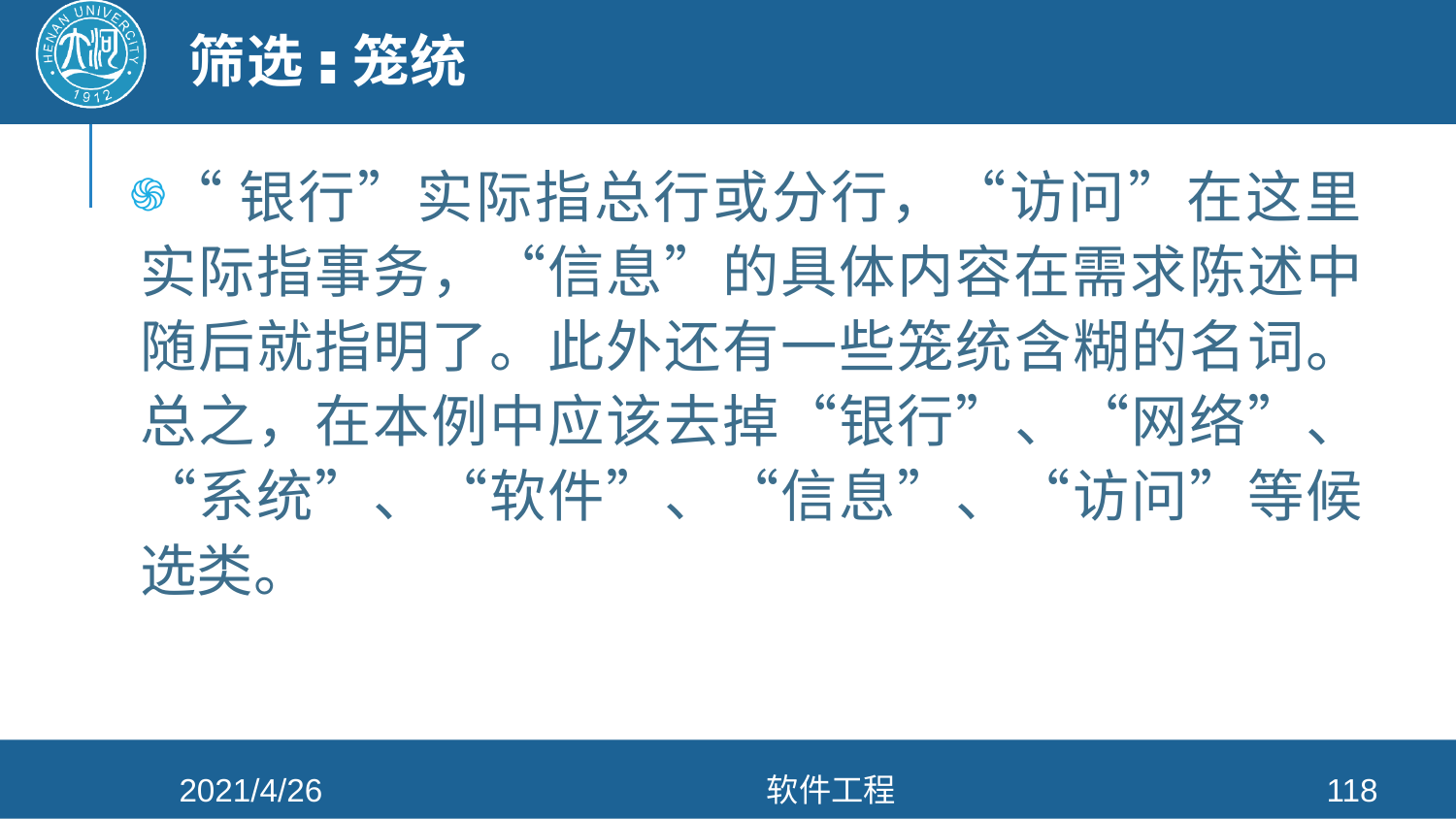

# 筛选:笼统
“银行”实际指总行或分行，“访问”在这里实际指事务，“信息”的具体内容在需求陈述中随后就指明了。此外还有一些笼统含糊的名词。总之，在本例中应该去掉“银行”、“网络”、“系统”、“软件”、“信息”、“访问”等候选类。
2021/4/26
软件工程
118